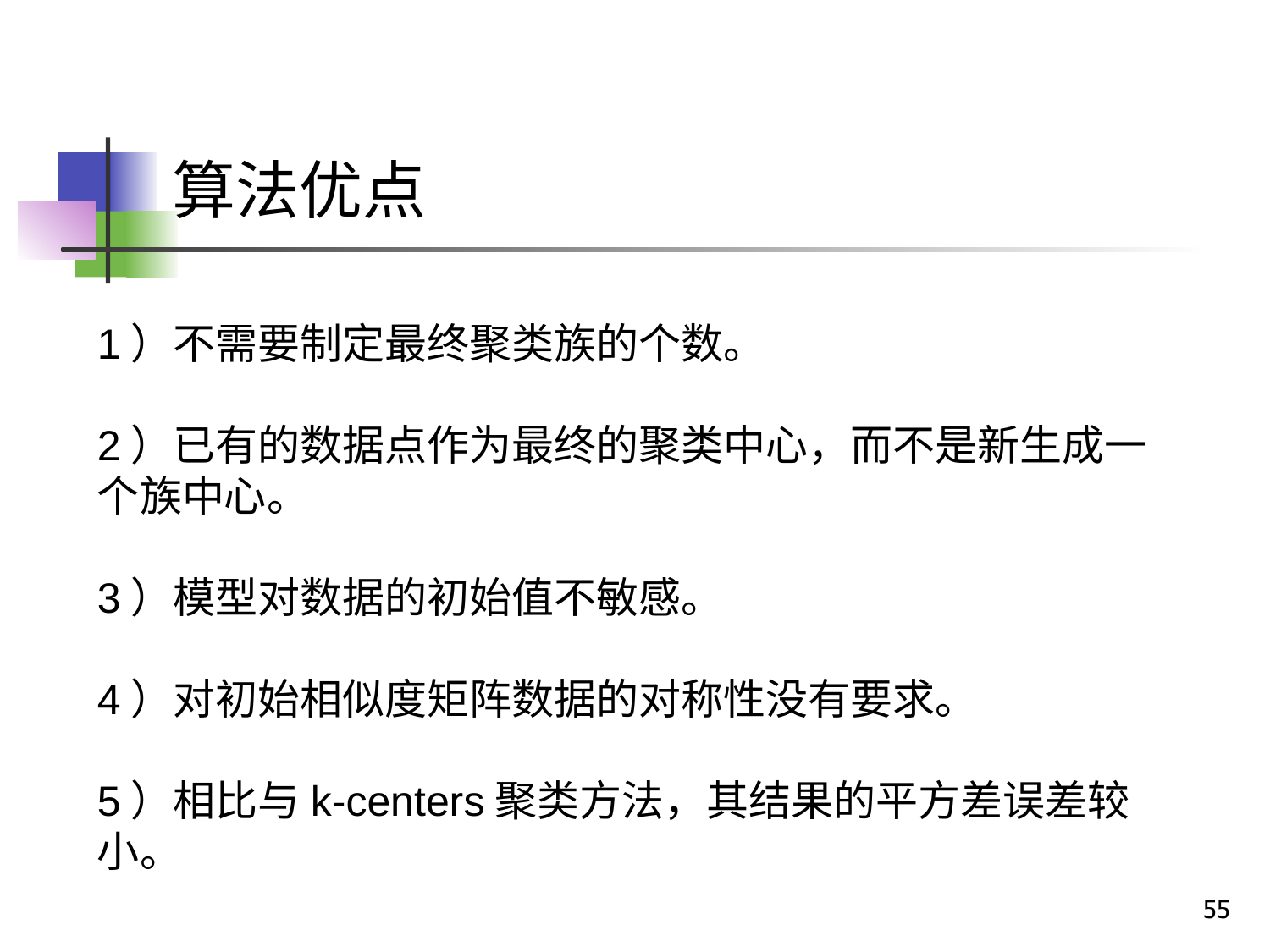

# 算法优点

1）不需要制定最终聚类族的个数。

2）已有的数据点作为最终的聚类中心，而不是新生成一个族中心。

3）模型对数据的初始值不敏感。

4）对初始相似度矩阵数据的对称性没有要求。

5）相比与k-centers聚类方法，其结果的平方差误差较小。
55